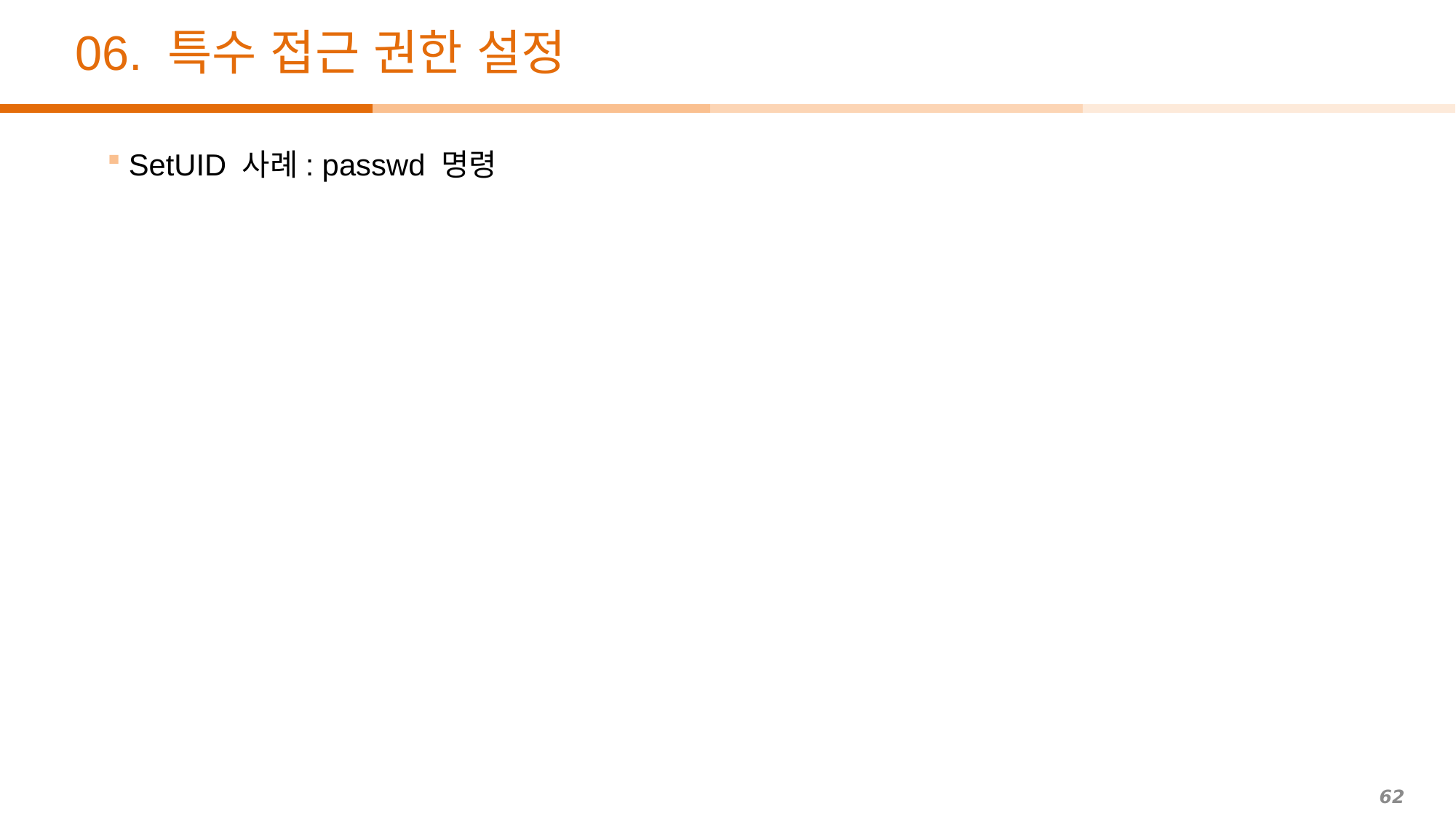

# 06. 특수 접근 권한 설정
SetUID 사례: passwd 명령